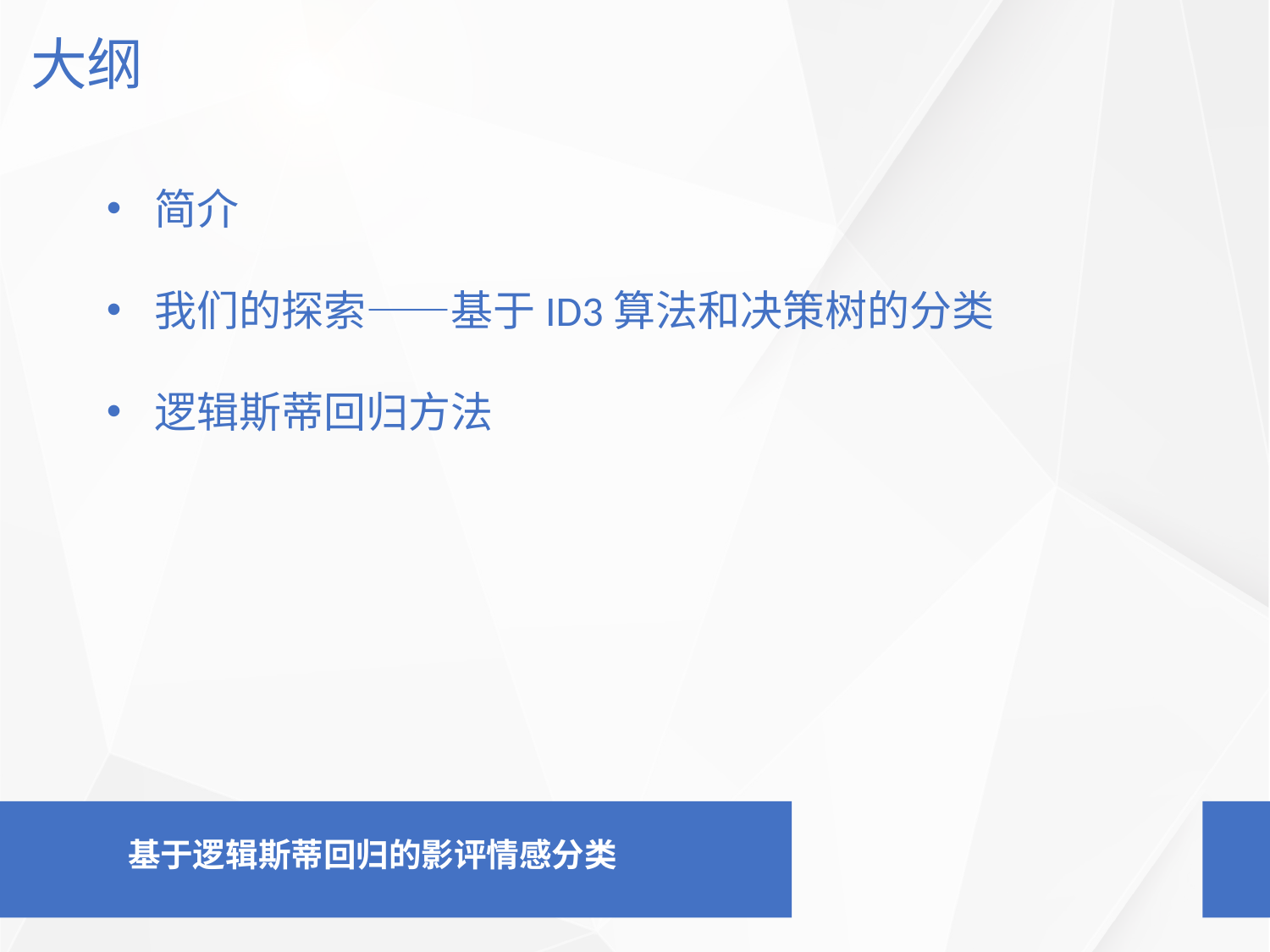

大纲
简介

我们的探索——基于ID3算法和决策树的分类

逻辑斯蒂回归方法
基于逻辑斯蒂回归的影评情感分类